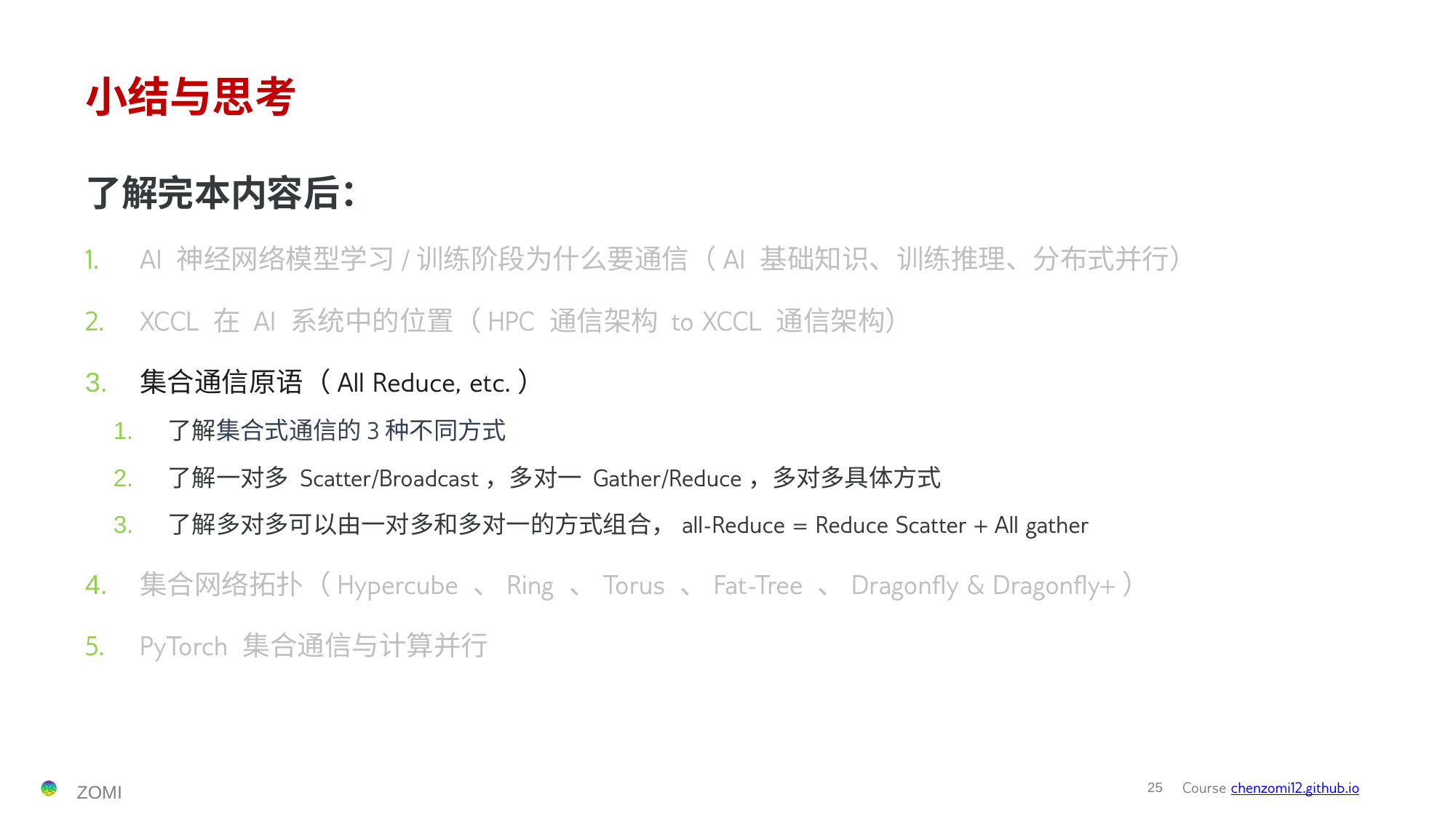

# 小结与思考
了解完本内容后：
AI 神经网络模型学习/训练阶段为什么要通信（AI 基础知识、训练推理、分布式并行）
XCCL 在 AI 系统中的位置（HPC 通信架构 to XCCL 通信架构）
集合通信原语（All Reduce, etc.）
了解集合式通信的3种不同方式
了解一对多 Scatter/Broadcast，多对一 Gather/Reduce，多对多具体方式
了解多对多可以由一对多和多对一的方式组合，all-Reduce = Reduce Scatter + All gather
集合网络拓扑（Hypercube 、Ring 、Torus 、Fat-Tree 、Dragonfly & Dragonfly+）
PyTorch 集合通信与计算并行